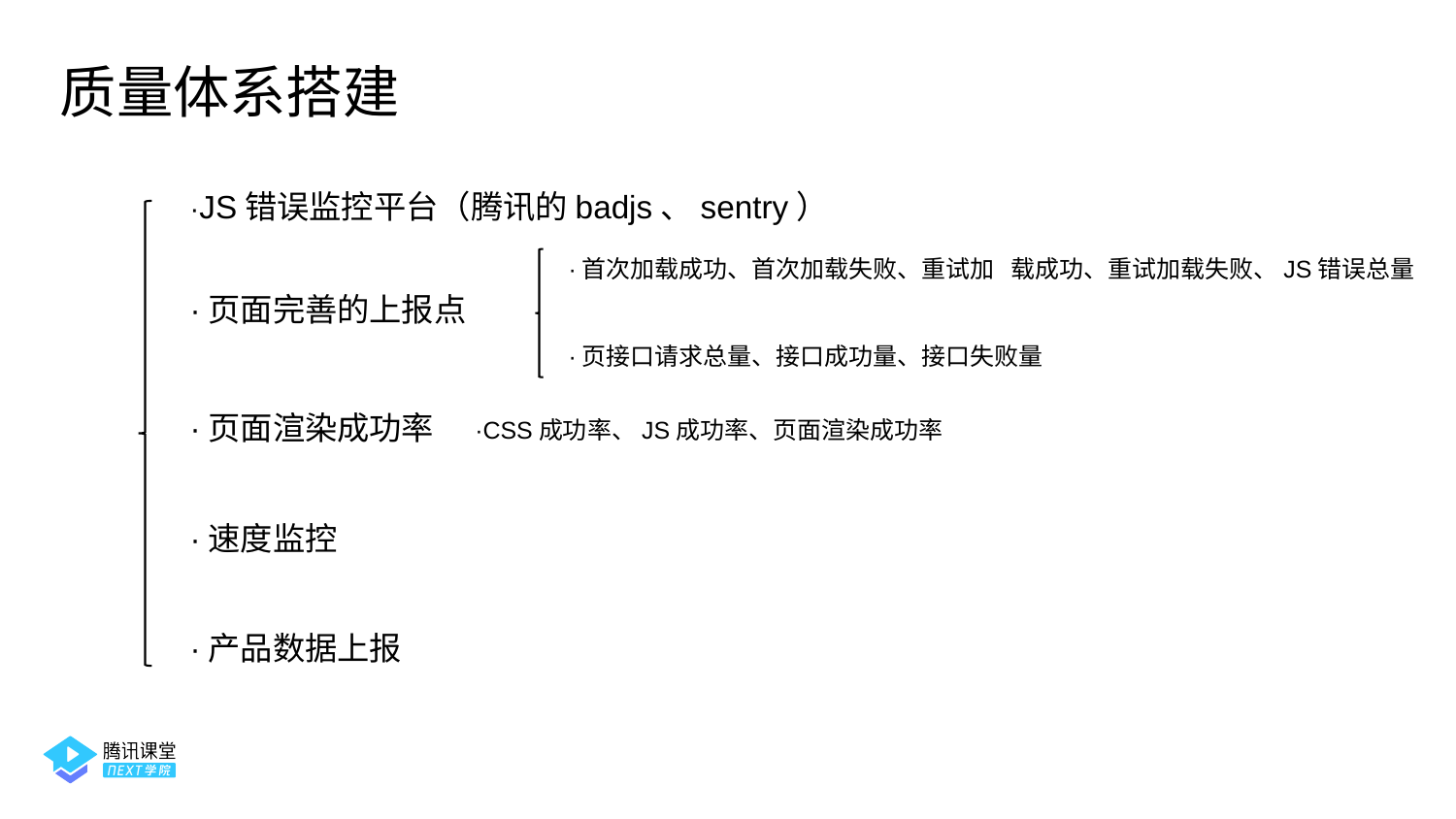

质量体系搭建
·JS错误监控平台（腾讯的badjs、sentry）

·首次加载成功、首次加载失败、重试加   载成功、重试加载失败、JS错误总量

·页面完善的上报点
·页接口请求总量、接口成功量、接口失败量
·页面渲染成功率
·CSS成功率、JS成功率、页面渲染成功率
·速度监控
·产品数据上报